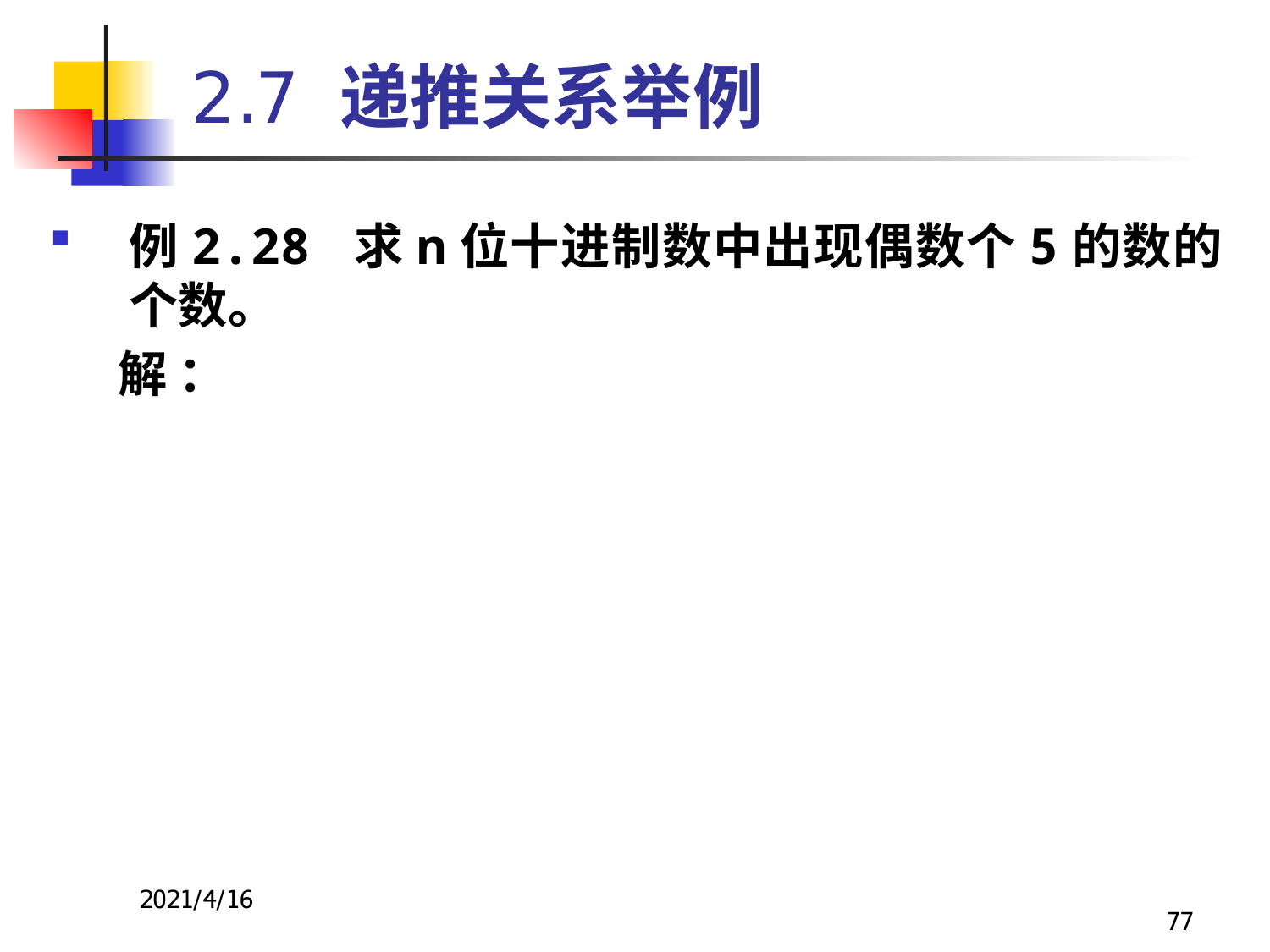

# 2.7 递推关系举例
例2.28 求n位十进制数中出现偶数个5的数的个数。
     解 ：

2021/4/16
77